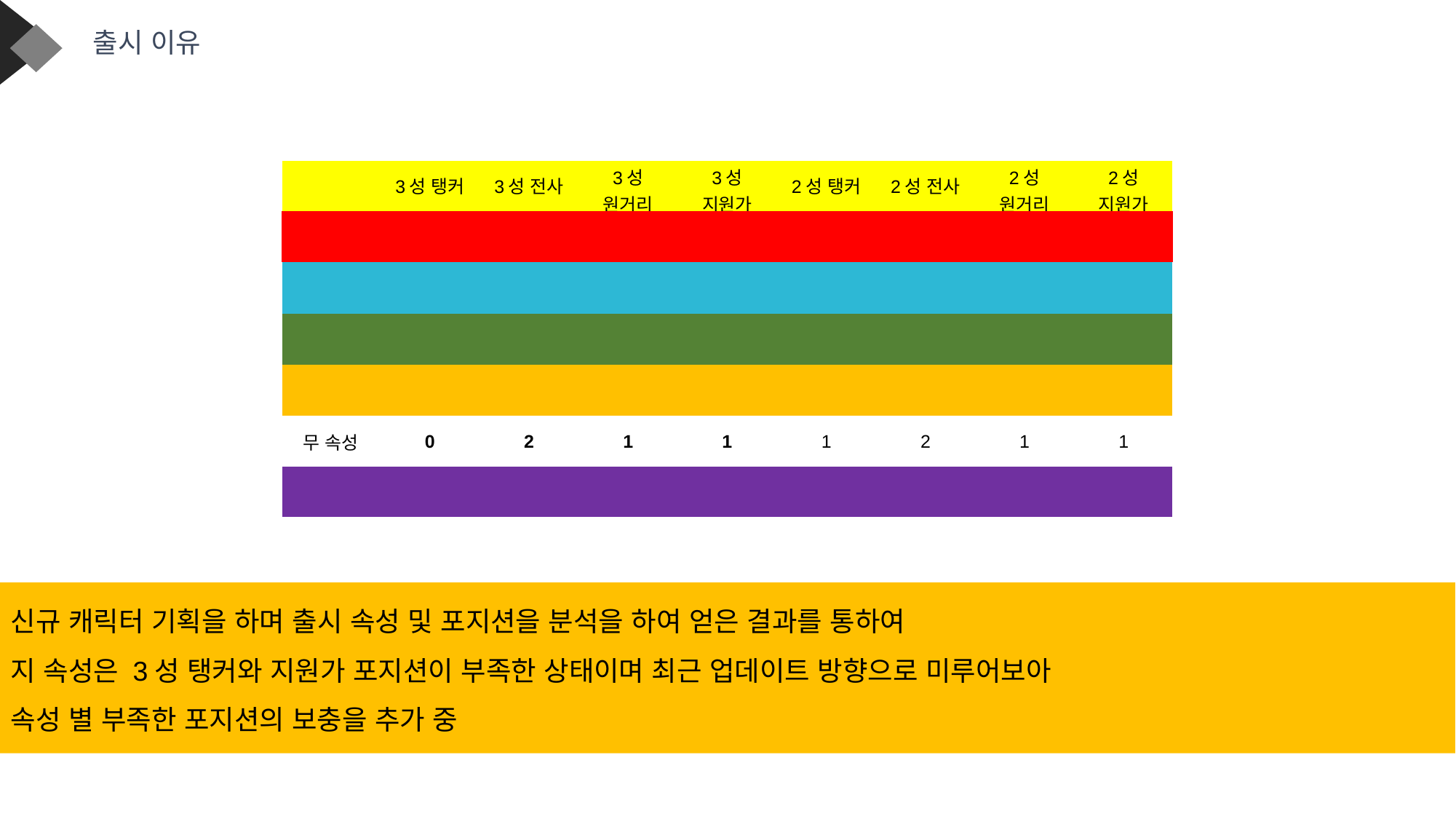

출시 이유
|  | 3성 탱커 | 3성 전사 | 3성 원거리 | 3성 지원가 | 2성 탱커 | 2성 전사 | 2성 원거리 | 2성 지원가 |
| --- | --- | --- | --- | --- | --- | --- | --- | --- |
| 화 속성 | 0 | 3 | 0 | 1 | 1 | 1 | 3 | 0 |
| 수 속성 | 1 | 0 | 2 | 1 | 0 | 1 | 3 | 1 |
| 지 속성 | 0 | 2 | 2 | 0 | 1 | 1 | 2 | 1 |
| 광 속성 | 1 | 2 | 0 | 1 | 0 | 2 | 2 | 1 |
| 무 속성 | 0 | 2 | 1 | 1 | 1 | 2 | 1 | 1 |
| 암 속성 | 1 | 2 | 1 | 1 | 0 | 2 | 1 | 1 |
신규 캐릭터 기획을 하며 출시 속성 및 포지션을 분석을 하여 얻은 결과를 통하여
지 속성은 3성 탱커와 지원가 포지션이 부족한 상태이며 최근 업데이트 방향으로 미루어보아
속성 별 부족한 포지션의 보충을 추가 중